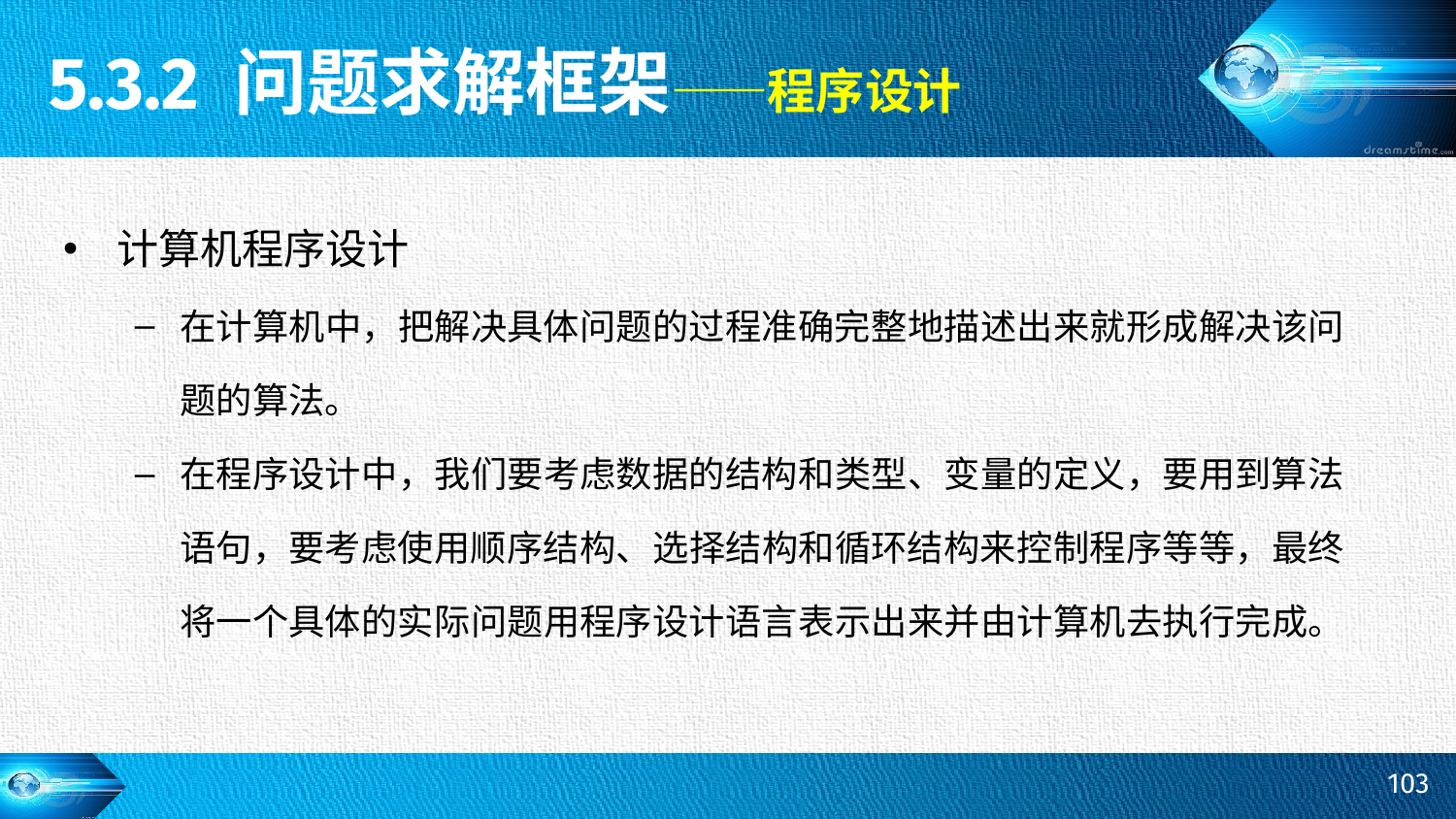

5.3.2 问题求解框架——程序设计
计算机程序设计
在计算机中，把解决具体问题的过程准确完整地描述出来就形成解决该问题的算法。
在程序设计中，我们要考虑数据的结构和类型、变量的定义，要用到算法语句，要考虑使用顺序结构、选择结构和循环结构来控制程序等等，最终将一个具体的实际问题用程序设计语言表示出来并由计算机去执行完成。
103